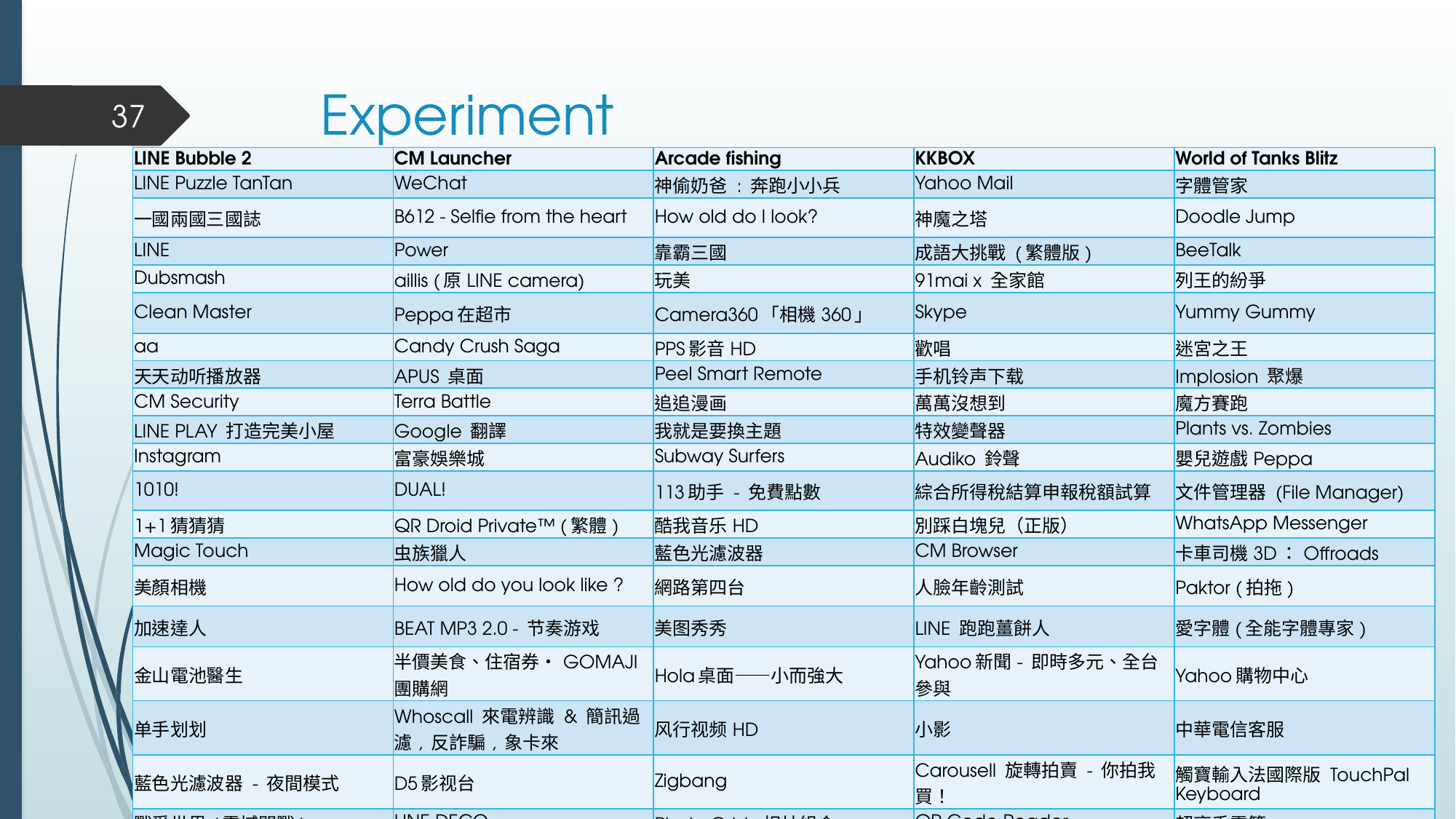

# Experiment
37
| LINE Bubble 2 | CM Launcher | Arcade fishing | KKBOX | World of Tanks Blitz |
| --- | --- | --- | --- | --- |
| LINE Puzzle TanTan | WeChat | 神偷奶爸 : 奔跑小小兵 | Yahoo Mail | 字體管家 |
| 一國兩國三國誌 | B612 - Selfie from the heart | How old do I look? | 神魔之塔 | Doodle Jump |
| LINE | Power | 靠霸三國 | 成語大挑戰 (繁體版) | BeeTalk |
| Dubsmash | aillis (原LINE camera) | 玩美 | 91mai x 全家館 | 列王的紛爭 |
| Clean Master | Peppa在超市 | Camera360「相機360」 | Skype | Yummy Gummy |
| aa | Candy Crush Saga | PPS影音HD | 歡唱 | 迷宮之王 |
| 天天动听播放器 | APUS 桌面 | Peel Smart Remote | 手机铃声下载 | Implosion 聚爆 |
| CM Security | Terra Battle | 追追漫画 | 萬萬沒想到 | 魔方賽跑 |
| LINE PLAY 打造完美小屋 | Google 翻譯 | 我就是要換主題 | 特效變聲器 | Plants vs. Zombies |
| Instagram | 富豪娛樂城 | Subway Surfers | Audiko 鈴聲 | 嬰兒遊戲Peppa |
| 1010! | DUAL! | 113助手 - 免費點數 | 綜合所得稅結算申報稅額試算 | 文件管理器 (File Manager) |
| 1+1猜猜猜 | QR Droid Private™ (繁體) | 酷我音乐HD | 別踩白塊兒（正版） | WhatsApp Messenger |
| Magic Touch | 虫族獵人 | 藍色光濾波器 | CM Browser | 卡車司機3D：Offroads |
| 美顏相機 | How old do you look like ? | 網路第四台 | 人臉年齡測試 | Paktor (拍拖) |
| 加速達人 | BEAT MP3 2.0 - 节奏游戏 | 美图秀秀 | LINE 跑跑薑餅人 | 愛字體(全能字體專家) |
| 金山電池醫生 | 半價美食、住宿券‧GOMAJI團購網 | Hola桌面——小而強大 | Yahoo新聞- 即時多元、全台參與 | Yahoo購物中心 |
| 单手划划 | Whoscall 來電辨識 & 簡訊過濾, 反詐騙, 象卡來 | 风行视频HD | 小影 | 中華電信客服 |
| 藍色光濾波器 - 夜間模式 | D5影视台 | Zigbang | Carousell 旋轉拍賣 - 你拍我買！ | 觸寶輸入法國際版 TouchPal Keyboard |
| 戰爭世界(震撼開戰) | LINE DECO | Photo Grid -相片組合 | QR Code Reader | 超亮手電筒 |
Verification Automation Lab & Software Testing Lab